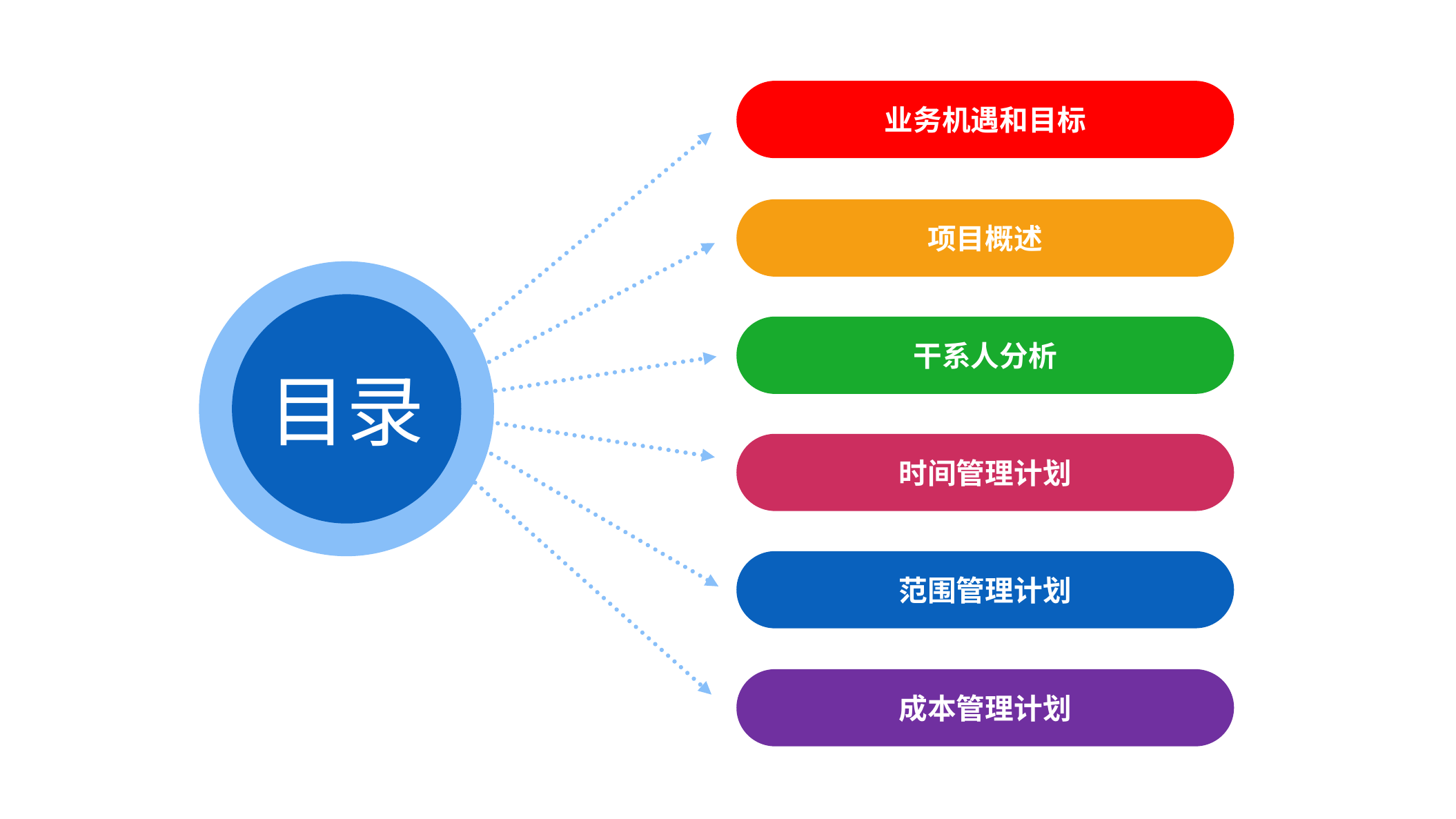

业务机遇和目标
项目概述

目录
干系人分析

时间管理计划

范围管理计划
成本管理计划